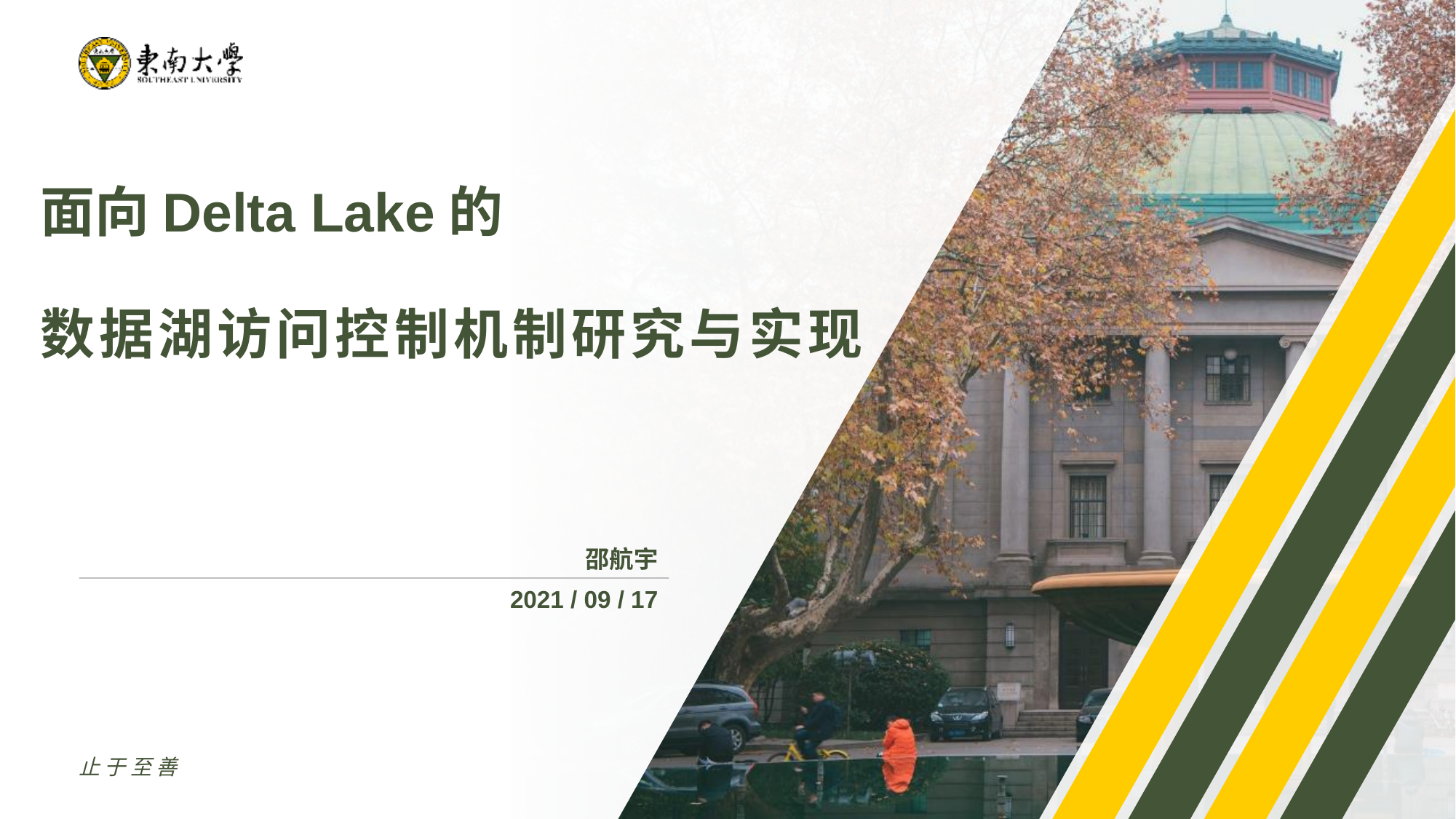

面向Delta Lake的
数据湖访问控制机制研究与实现
邵航宇
2021 / 09 / 17
止于至善